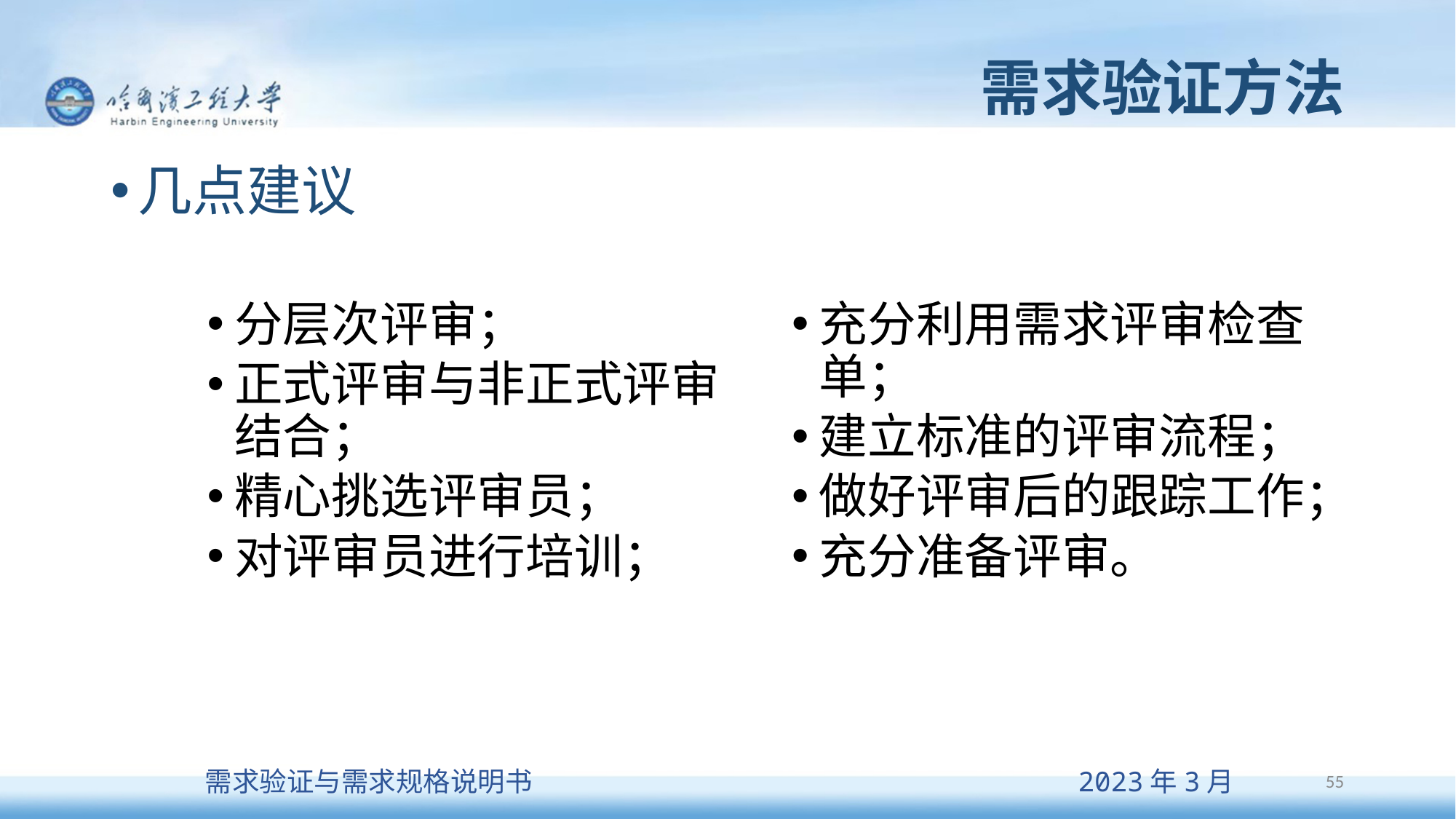

# 需求验证方法
几点建议

分层次评审；
正式评审与非正式评审结合；
精心挑选评审员；
对评审员进行培训；

充分利用需求评审检查单；
建立标准的评审流程；
做好评审后的跟踪工作；
充分准备评审。
55